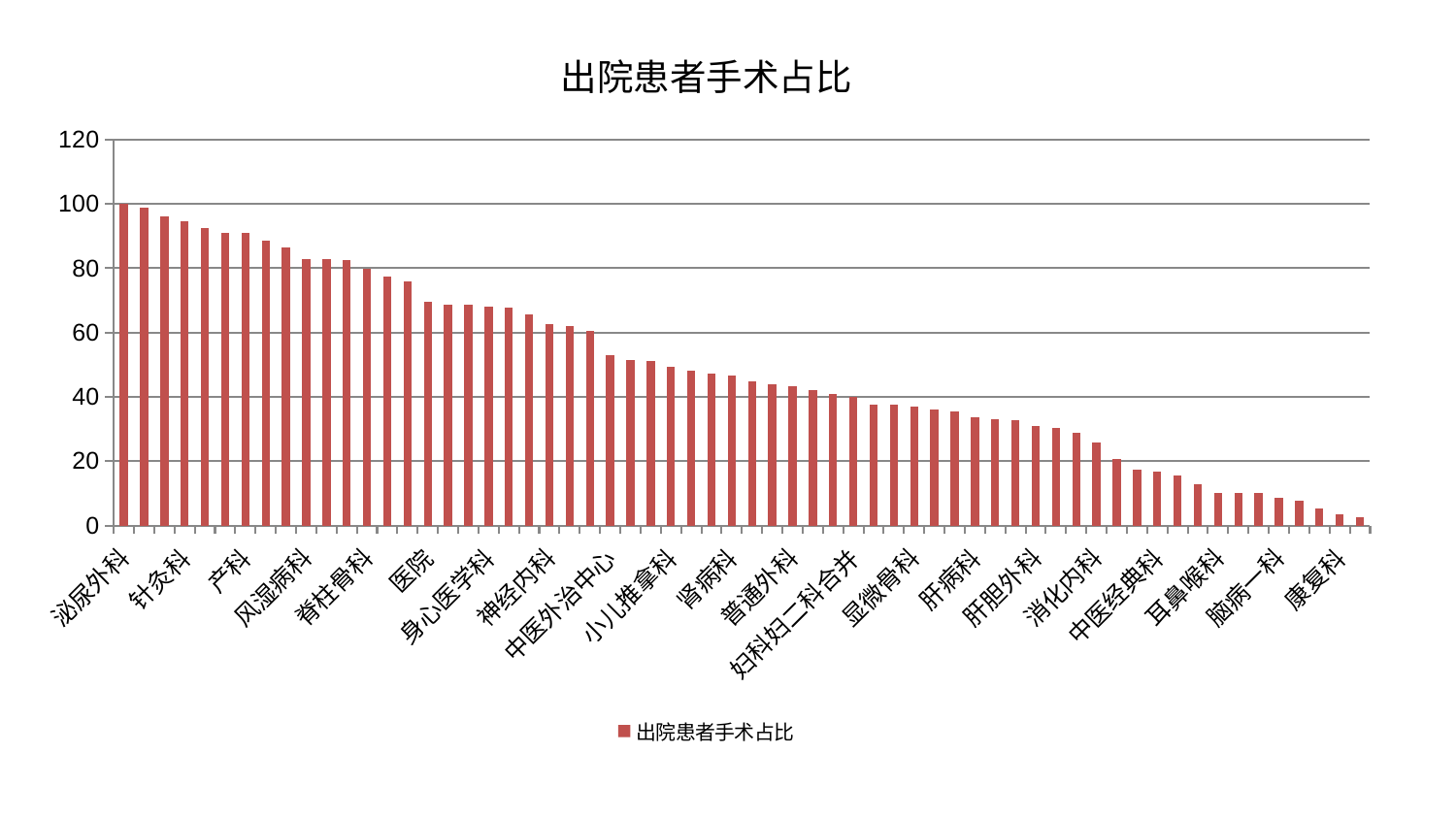

### Chart: 出院患者手术占比

| Category | 出院患者手术占比 |
|---|---|
| 泌尿外科 | 100.0 |
| 脾胃科消化科合并 | 98.80505136969688 |
| 心血管内科 | 96.13038311907404 |
| 针灸科 | 94.65878312208012 |
| 脑病二科 | 92.44521045498159 |
| 老年医学科 | 91.1178252227386 |
| 产科 | 90.9479338061149 |
| 心病一科 | 88.62663300659659 |
| 重症医学科 | 86.35152738586751 |
| 风湿病科 | 82.77105181542288 |
| 呼吸内科 | 82.75969521710168 |
| 肿瘤内科 | 82.55615936260143 |
| 脊柱骨科 | 79.94345702269334 |
| 骨科 | 77.39766481066212 |
| 综合内科 | 75.86269752485211 |
| 医院 | 69.66196888177129 |
| 皮肤科 | 68.79435369657286 |
| 眼科 | 68.57273414405455 |
| 身心医学科 | 67.92448034227637 |
| 周围血管科 | 67.79155389487813 |
| 东区重症医学科 | 65.72944062396972 |
| 神经内科 | 62.72833329725275 |
| 神经外科 | 62.056569969052184 |
| 运动损伤骨科 | 60.596574553137415 |
| 中医外治中心 | 52.969196123947356 |
| 妇科 | 51.375319973939156 |
| 小儿骨科 | 51.2920858305342 |
| 小儿推拿科 | 49.427877158172564 |
| 内分泌科 | 48.175172858180645 |
| 东区肾病科 | 47.340656878775306 |
| 肾病科 | 46.49322203031466 |
| 关节骨科 | 44.76834635156722 |
| 口腔科 | 44.049878500664086 |
| 普通外科 | 43.229648237145206 |
| 治未病中心 | 42.23208980763352 |
| 男科 | 40.92907880175973 |
| 妇科妇二科合并 | 40.070057444785675 |
| 心病四科 | 37.5566033567559 |
| 微创骨科 | 37.4426437880086 |
| 显微骨科 | 37.026518655174684 |
| 胸外科 | 36.14483319588652 |
| 妇二科 | 35.32853511025488 |
| 肝病科 | 33.62781475911061 |
| 儿科 | 33.192252826100756 |
| 美容皮肤科 | 32.74581119666052 |
| 肝胆外科 | 30.914181977845544 |
| 创伤骨科 | 30.26000817391505 |
| 脑病三科 | 28.91129619875099 |
| 消化内科 | 25.841097556551063 |
| 推拿科 | 20.54443775105862 |
| 西区重症医学科 | 17.45140002056348 |
| 中医经典科 | 16.88805428749762 |
| 血液科 | 15.455162318791736 |
| 肛肠科 | 12.955489262234742 |
| 耳鼻喉科 | 10.095011422636366 |
| 肾脏内科 | 10.085639995006062 |
| 脾胃病科 | 9.969584116426173 |
| 脑病一科 | 8.448584162475425 |
| 乳腺甲状腺外科 | 7.69663582363251 |
| 心病二科 | 5.391453890770813 |
| 康复科 | 3.457388483364254 |
| 心病三科 | 2.6842278273948246 |
166